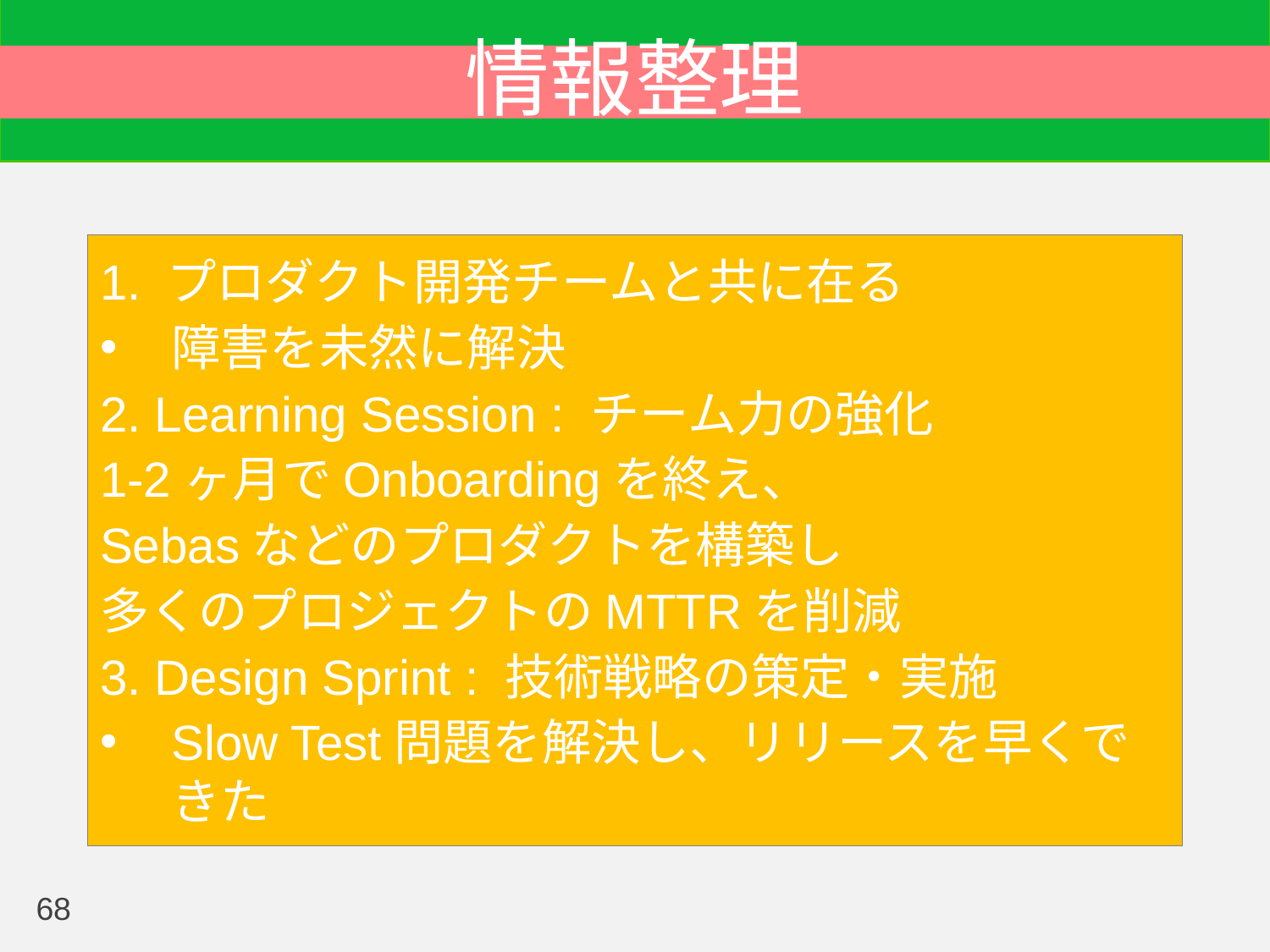

# 情報整理
1. プロダクト開発チームと共に在る
障害を未然に解決
2. Learning Session : チーム力の強化
1-2ヶ月でOnboardingを終え、
Sebasなどのプロダクトを構築し
多くのプロジェクトのMTTRを削減
3. Design Sprint : 技術戦略の策定・実施
Slow Test問題を解決し、リリースを早くできた
68